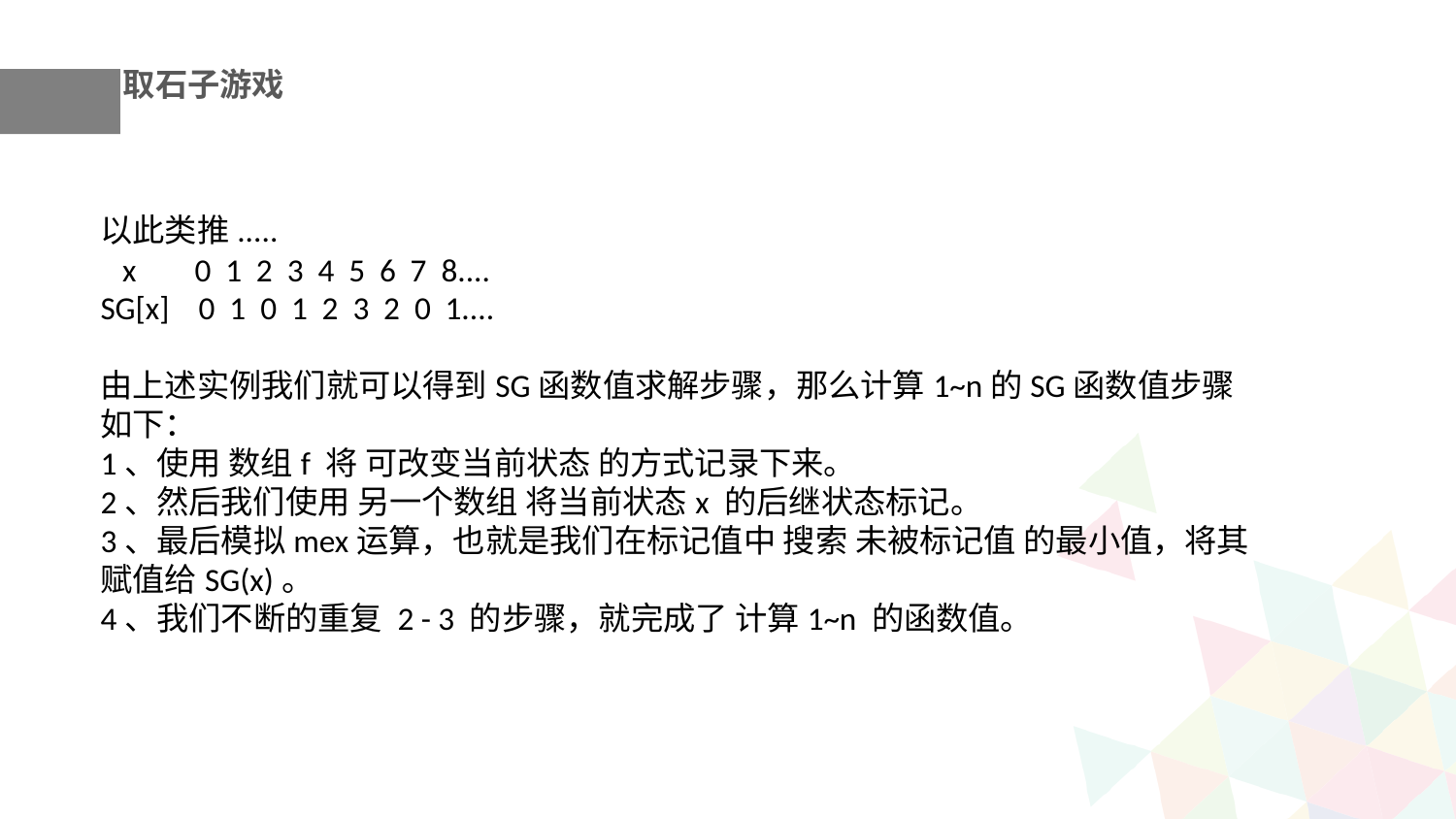

取石子游戏

以此类推.....
   x        0  1  2  3  4  5  6  7  8....
SG[x]    0  1  0  1  2  3  2  0  1....

由上述实例我们就可以得到SG函数值求解步骤，那么计算1~n的SG函数值步骤如下：
1、使用 数组f 将 可改变当前状态 的方式记录下来。
2、然后我们使用 另一个数组 将当前状态x 的后继状态标记。
3、最后模拟mex运算，也就是我们在标记值中 搜索 未被标记值 的最小值，将其赋值给SG(x)。
4、我们不断的重复 2 - 3 的步骤，就完成了 计算1~n 的函数值。